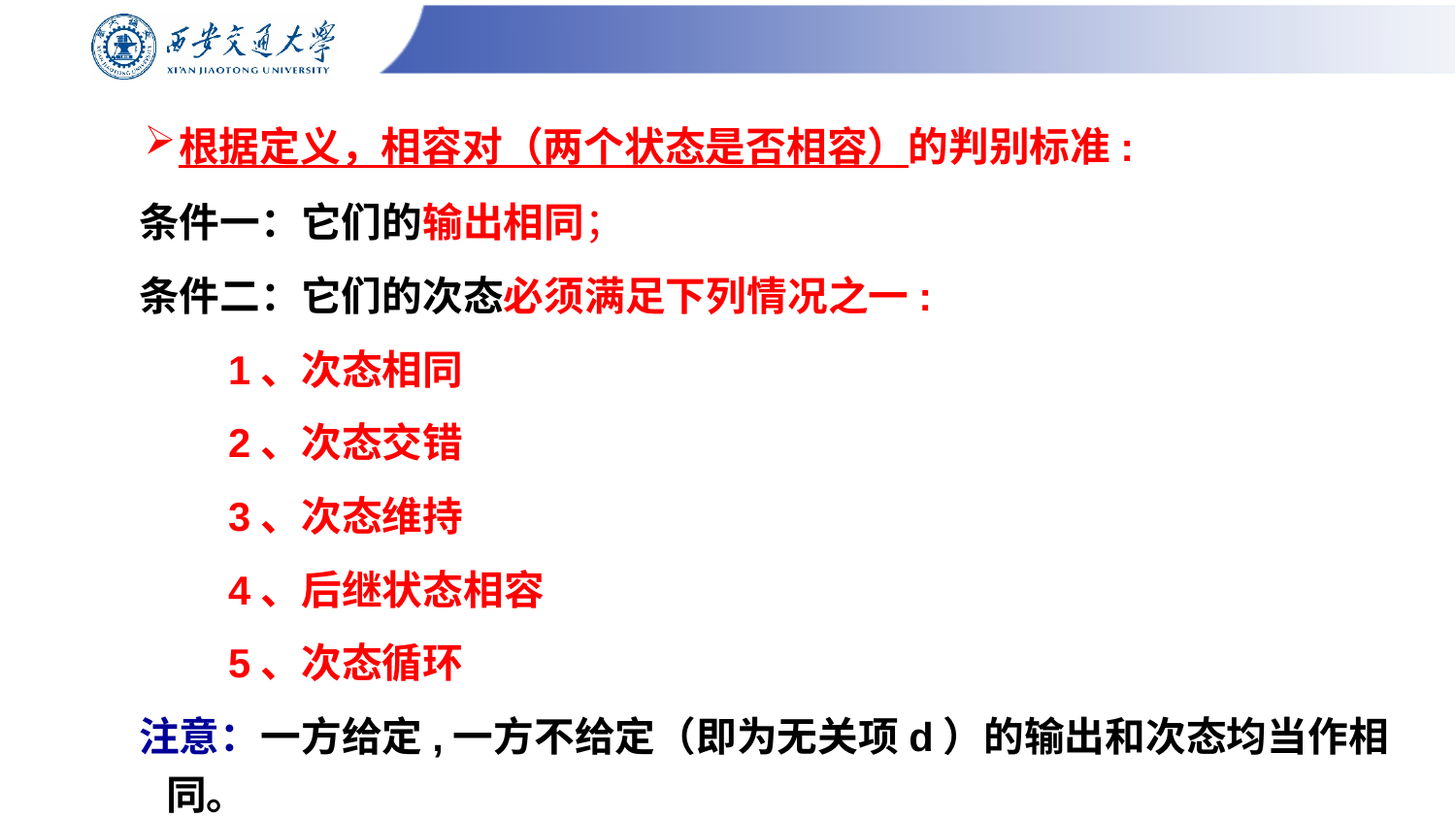

# 根据定义，相容对（两个状态是否相容）的判别标准:
条件一：它们的输出相同；
条件二：它们的次态必须满足下列情况之一:
        1、次态相同
        2、次态交错
        3、次态维持
        4、后继状态相容
        5、次态循环
注意：一方给定,一方不给定（即为无关项d）的输出和次态均当作相同。